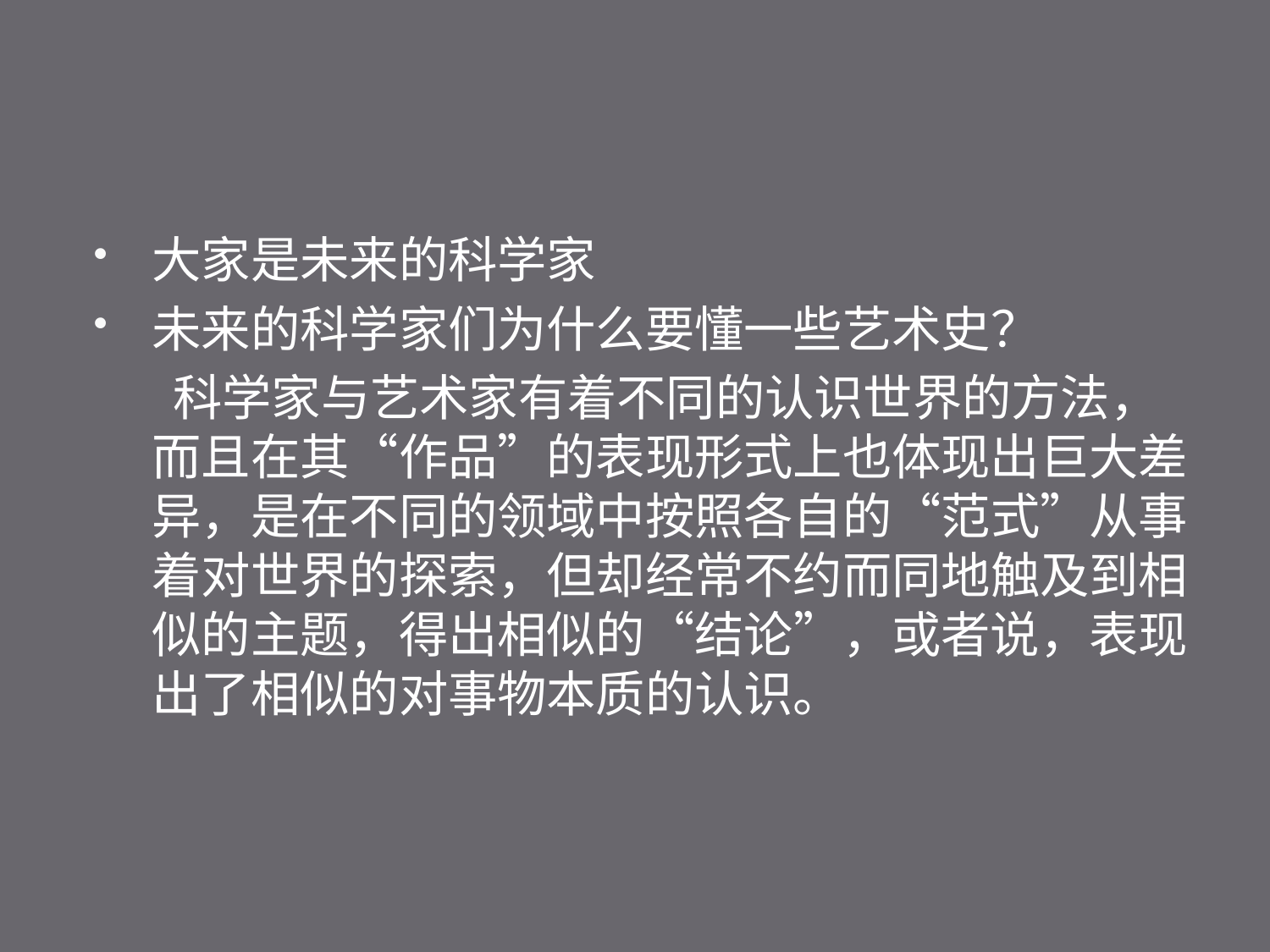

大家是未来的科学家
未来的科学家们为什么要懂一些艺术史？
      科学家与艺术家有着不同的认识世界的方法，而且在其“作品”的表现形式上也体现出巨大差异，是在不同的领域中按照各自的“范式”从事着对世界的探索，但却经常不约而同地触及到相似的主题，得出相似的“结论”，或者说，表现出了相似的对事物本质的认识。